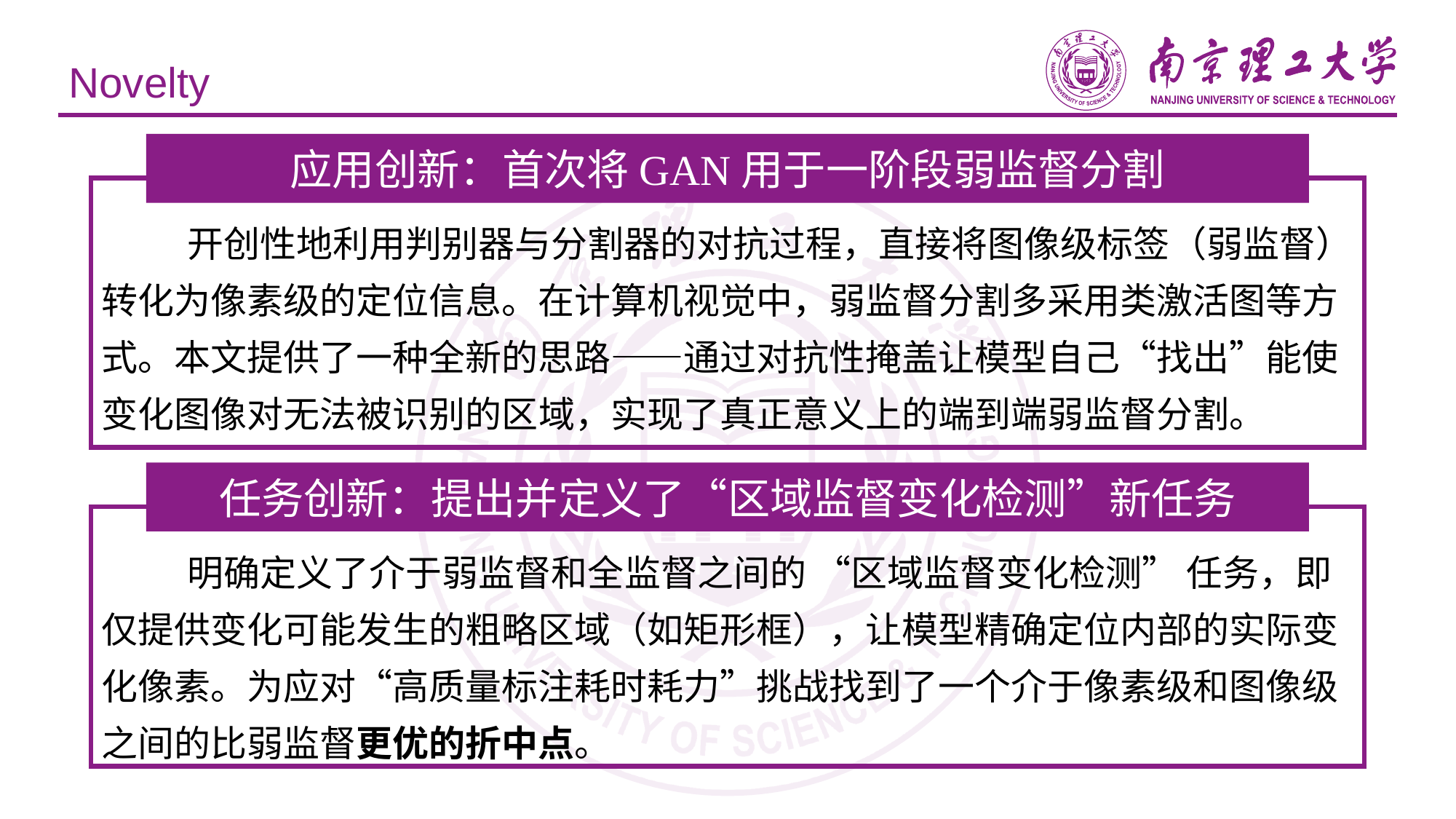

# Novelty
应用创新：首次将GAN用于一阶段弱监督分割

开创性地利用判别器与分割器的对抗过程，直接将图像级标签（弱监督）转化为像素级的定位信息。在计算机视觉中，弱监督分割多采用类激活图等方式。本文提供了一种全新的思路——通过对抗性掩盖让模型自己“找出”能使变化图像对无法被识别的区域，实现了真正意义上的端到端弱监督分割。
任务创新：提出并定义了“区域监督变化检测”新任务

明确定义了介于弱监督和全监督之间的 “区域监督变化检测” 任务，即仅提供变化可能发生的粗略区域（如矩形框），让模型精确定位内部的实际变化像素。为应对“高质量标注耗时耗力”挑战找到了一个介于像素级和图像级之间的比弱监督更优的折中点。